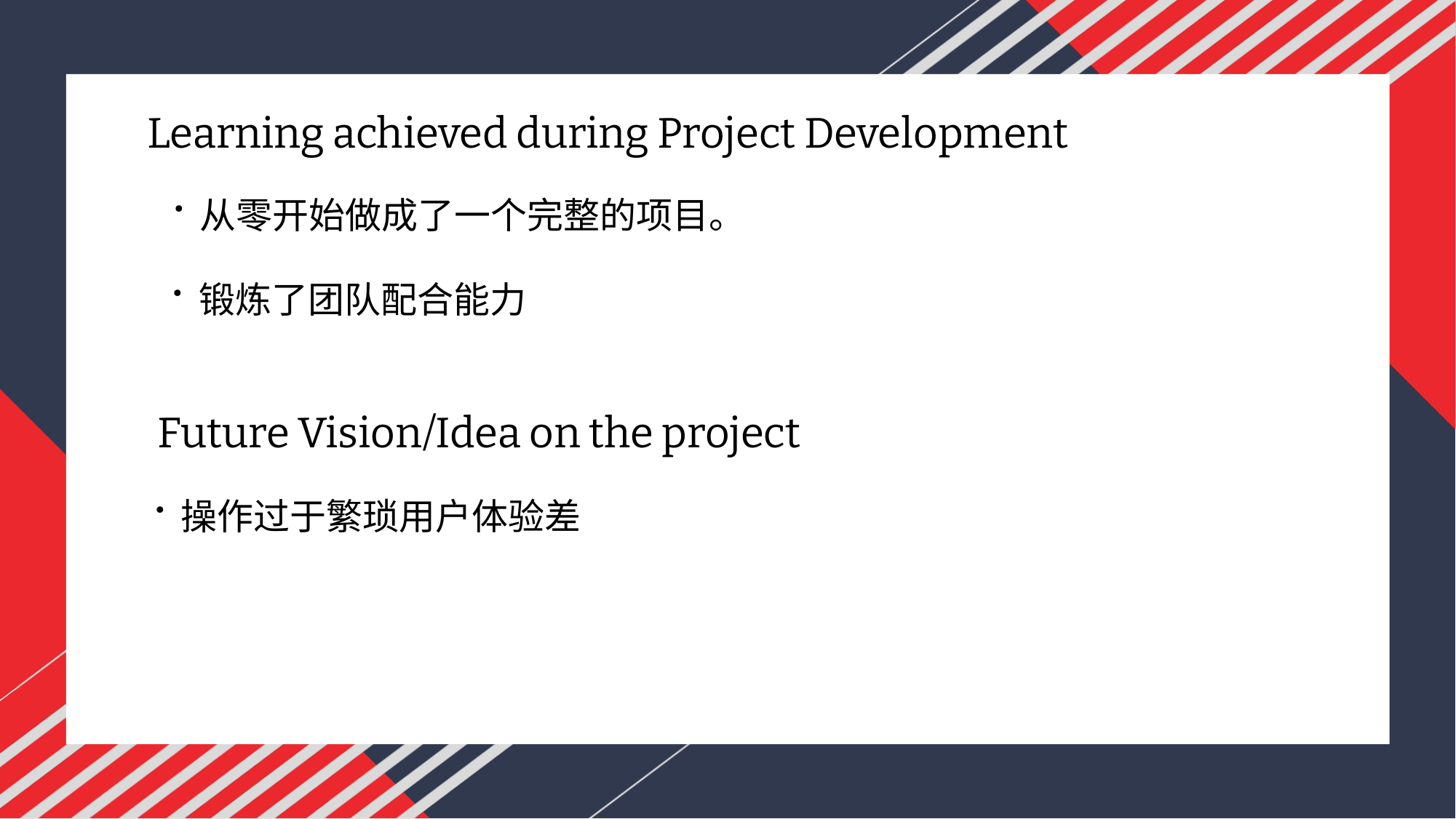

Learning achieved during Project Development
·从零开始做成了一个完整的项目。
·锻炼了团队配合能力
Future Vision/Idea on the project
·操作过于繁琐用户体验差